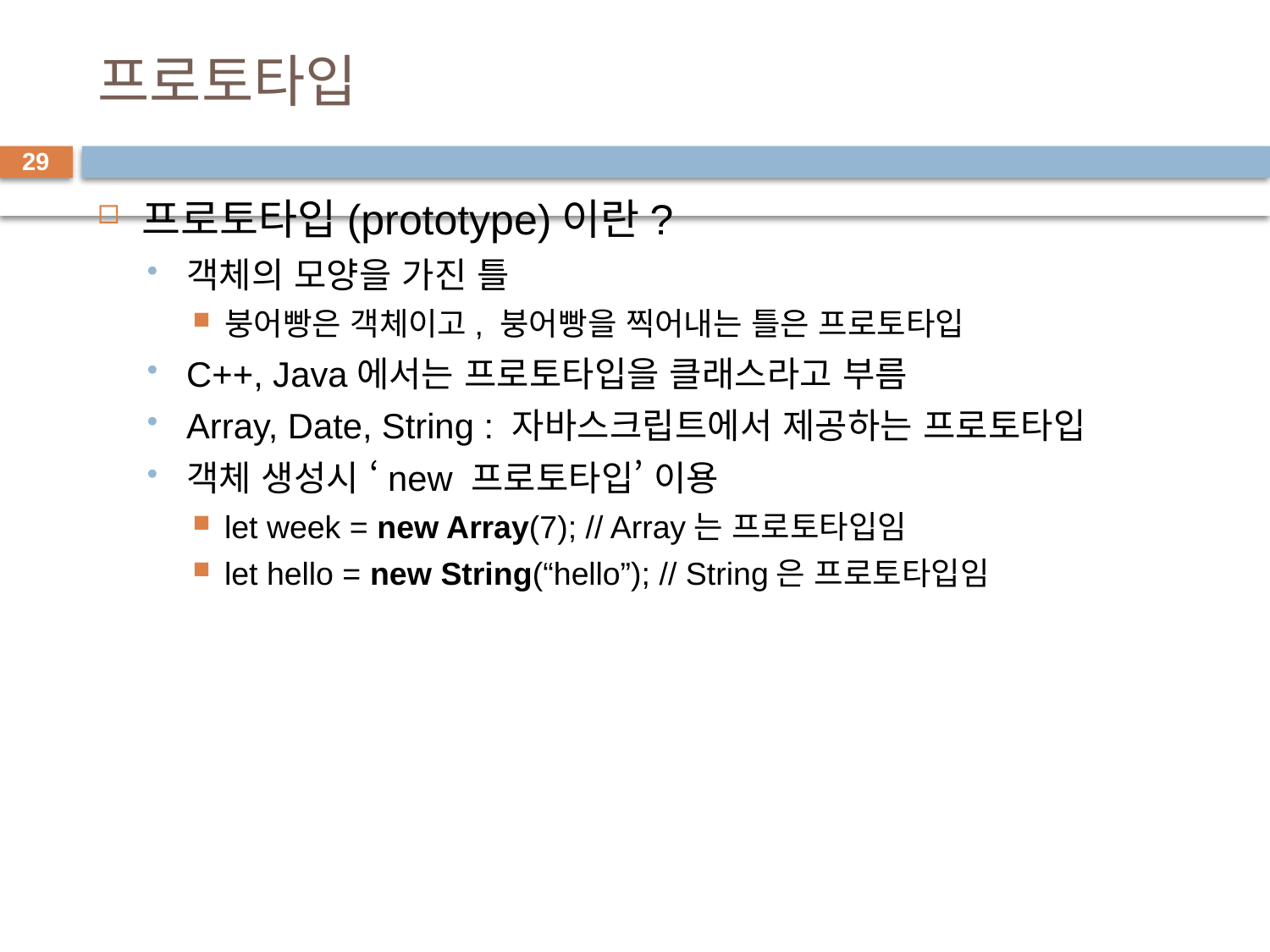

# 프로토타입
29
프로토타입(prototype)이란?
객체의 모양을 가진 틀
붕어빵은 객체이고, 붕어빵을 찍어내는 틀은 프로토타입
C++, Java에서는 프로토타입을 클래스라고 부름
Array, Date, String : 자바스크립트에서 제공하는 프로토타입
객체 생성시 ‘new 프로토타입’ 이용
let week = new Array(7); // Array는 프로토타입임
let hello = new String(“hello”); // String은 프로토타입임